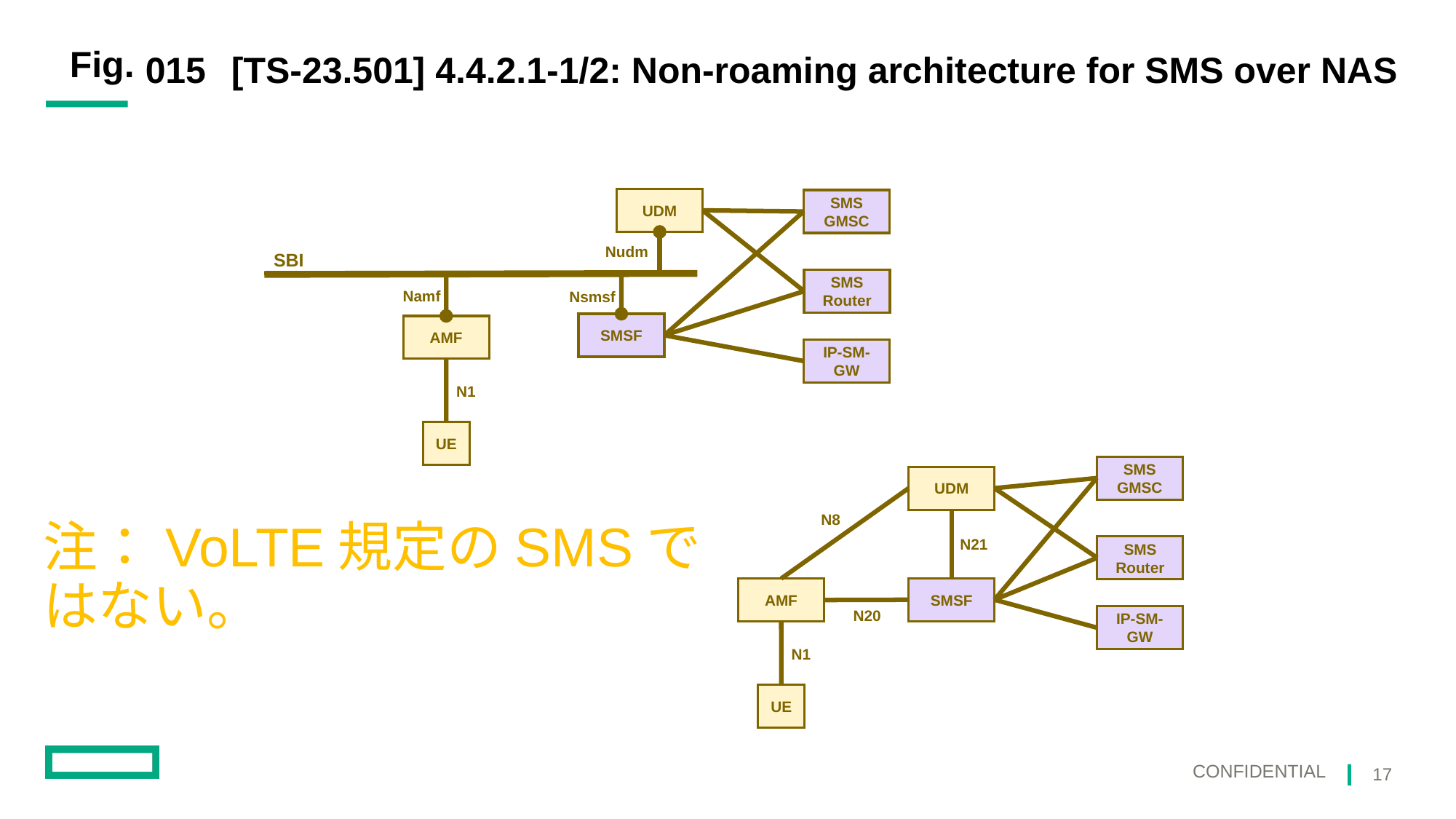

015
# [TS-23.501] 4.4.2.1-1/2: Non-roaming architecture for SMS over NAS
UDM
SMS
GMSC
Nudm
SBI
SMS
Router
Namf
Nsmsf
SMSF
AMF
IP-SM-GW
N1
UE
SMS
GMSC
UDM
注：VoLTE規定のSMSではない。
N8
N21
SMS
Router
SMSF
AMF
N20
IP-SM-GW
N1
UE
17
Confidential